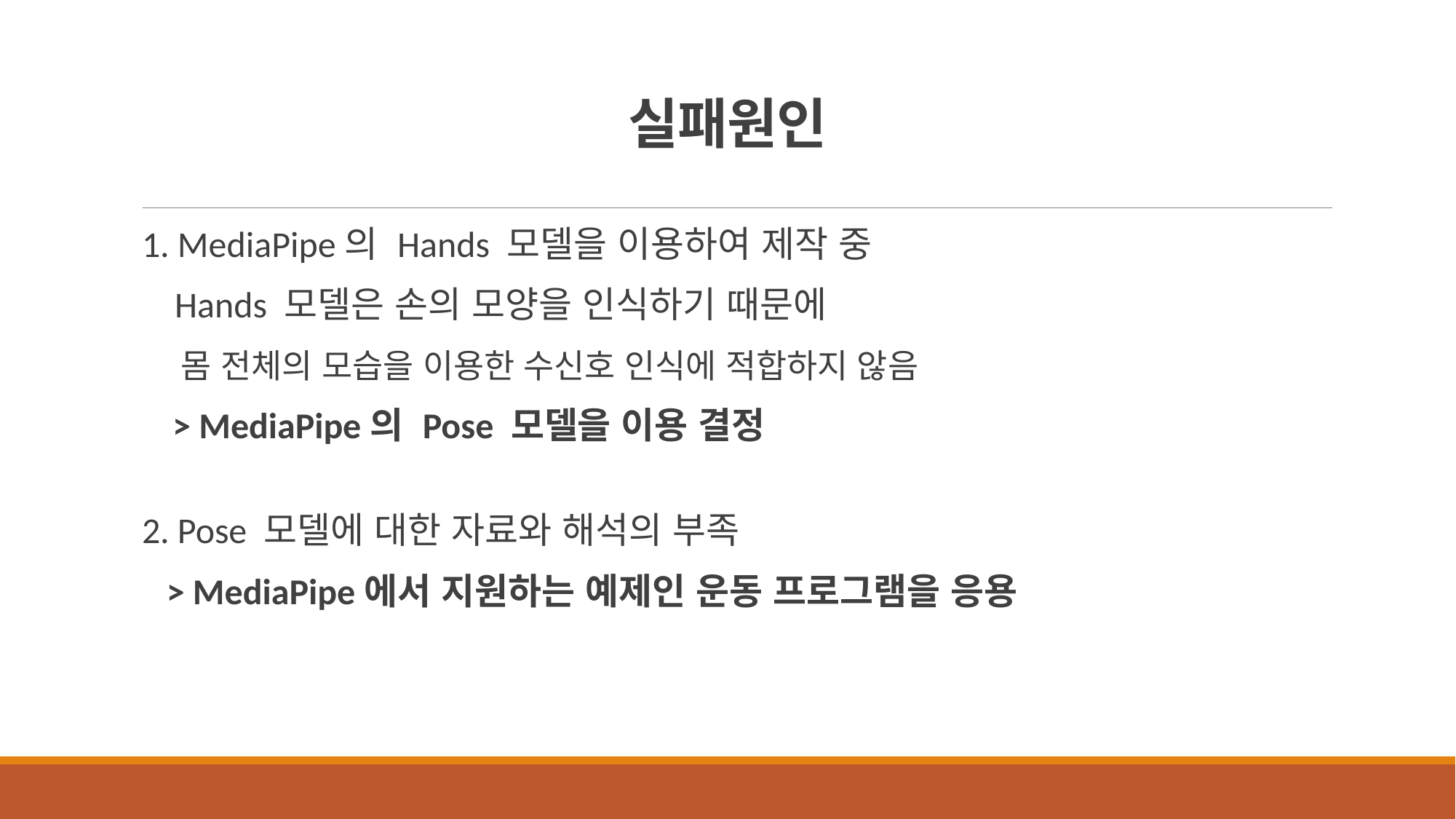

# 실패원인
1. MediaPipe의 Hands 모델을 이용하여 제작 중
    Hands 모델은 손의 모양을 인식하기 때문에
   몸 전체의 모습을 이용한 수신호 인식에 적합하지 않음
    > MediaPipe의 Pose 모델을 이용 결정

2. Pose 모델에 대한 자료와 해석의 부족
   > MediaPipe에서 지원하는 예제인 운동 프로그램을 응용